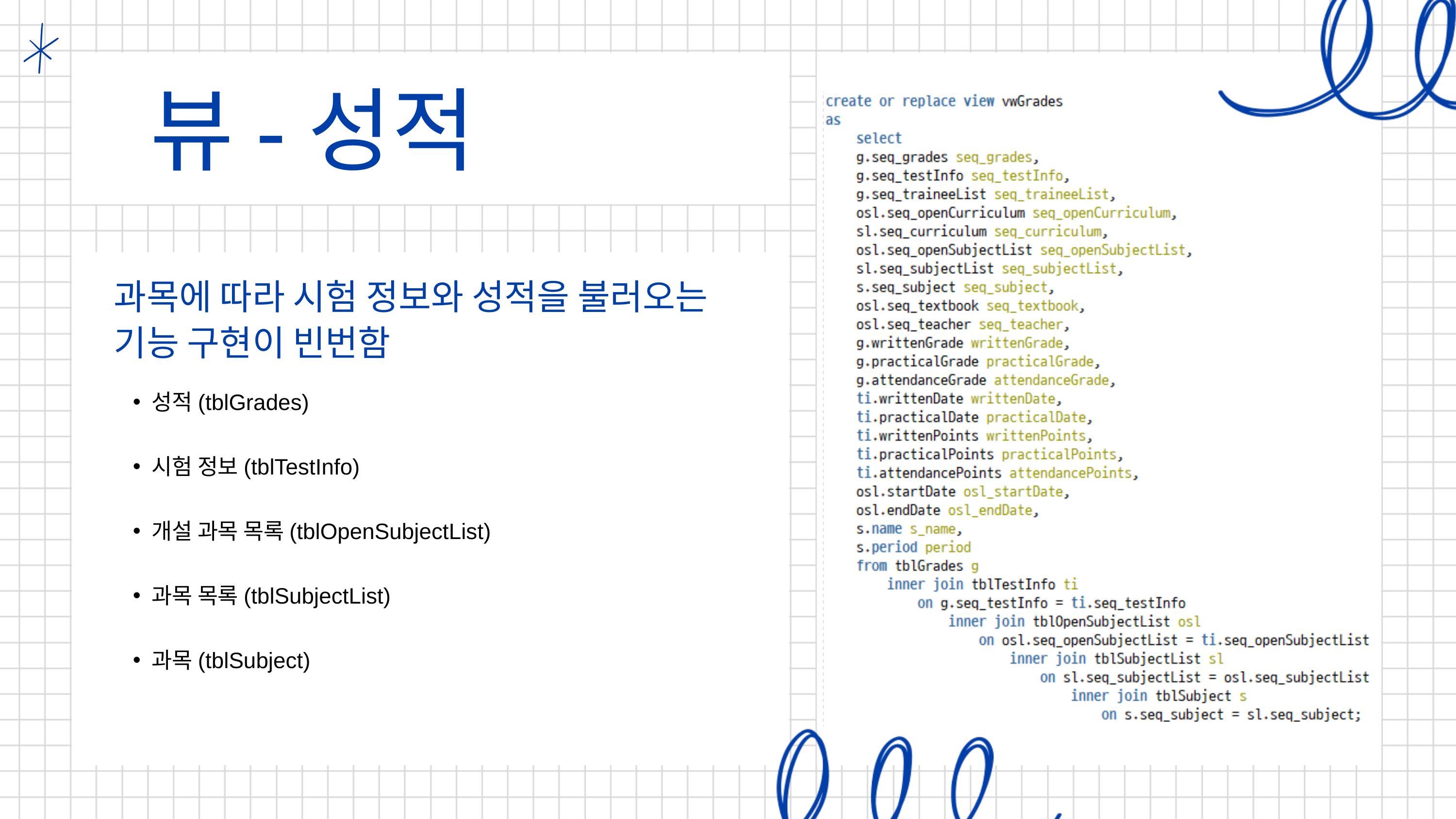

뷰-성적

과목에 따라 시험 정보와 성적을 불러오는 기능 구현이 빈번함
성적(tblGrades)
시험 정보(tblTestInfo)
개설 과목 목록(tblOpenSubjectList)
과목 목록(tblSubjectList)
과목(tblSubject)